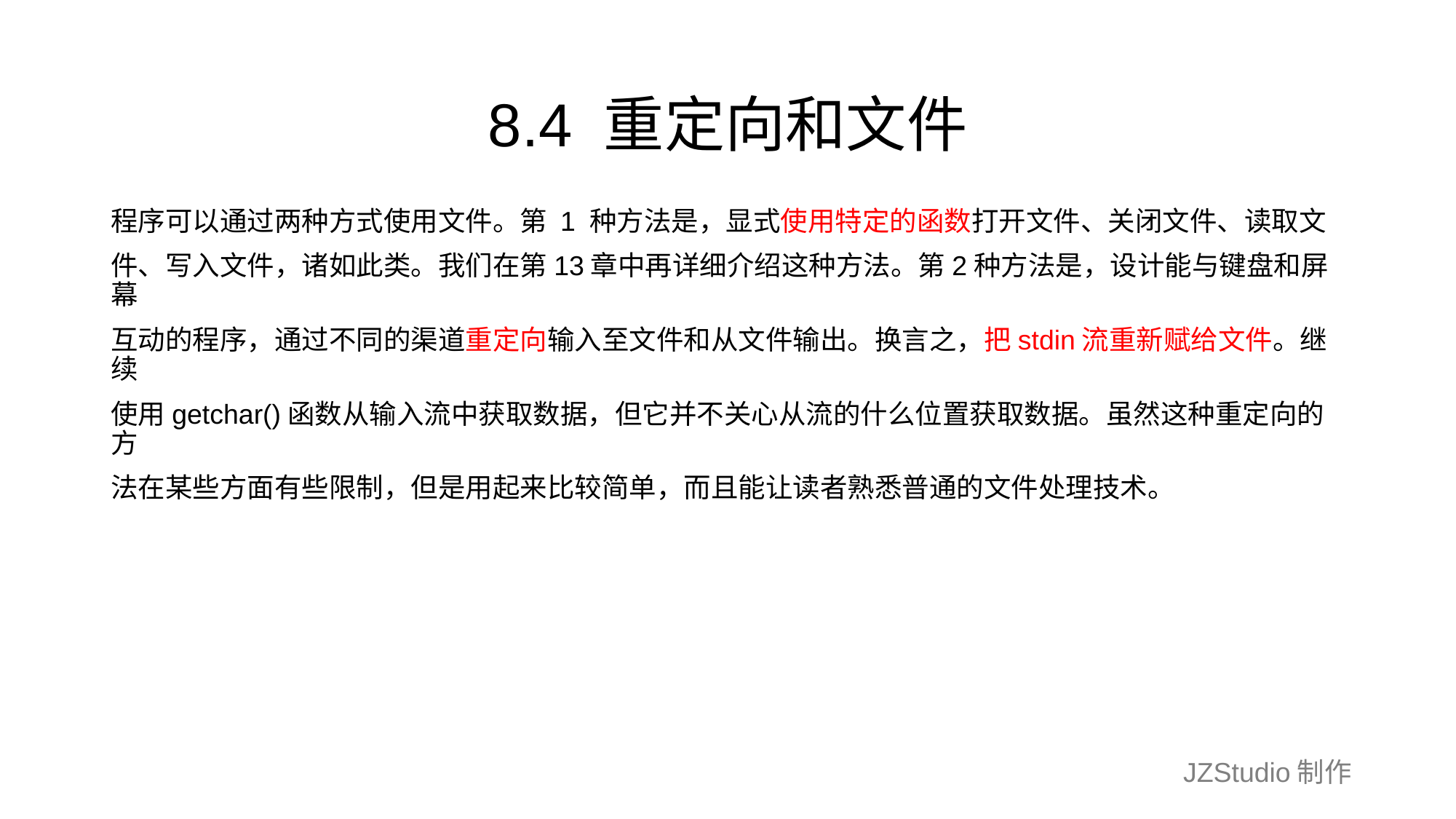

# 8.4 重定向和文件
程序可以通过两种方式使用文件。第 1 种方法是，显式使用特定的函数打开文件、关闭文件、读取文
件、写入文件，诸如此类。我们在第13章中再详细介绍这种方法。第2种方法是，设计能与键盘和屏幕
互动的程序，通过不同的渠道重定向输入至文件和从文件输出。换言之，把stdin流重新赋给文件。继续
使用getchar()函数从输入流中获取数据，但它并不关心从流的什么位置获取数据。虽然这种重定向的方
法在某些方面有些限制，但是用起来比较简单，而且能让读者熟悉普通的文件处理技术。